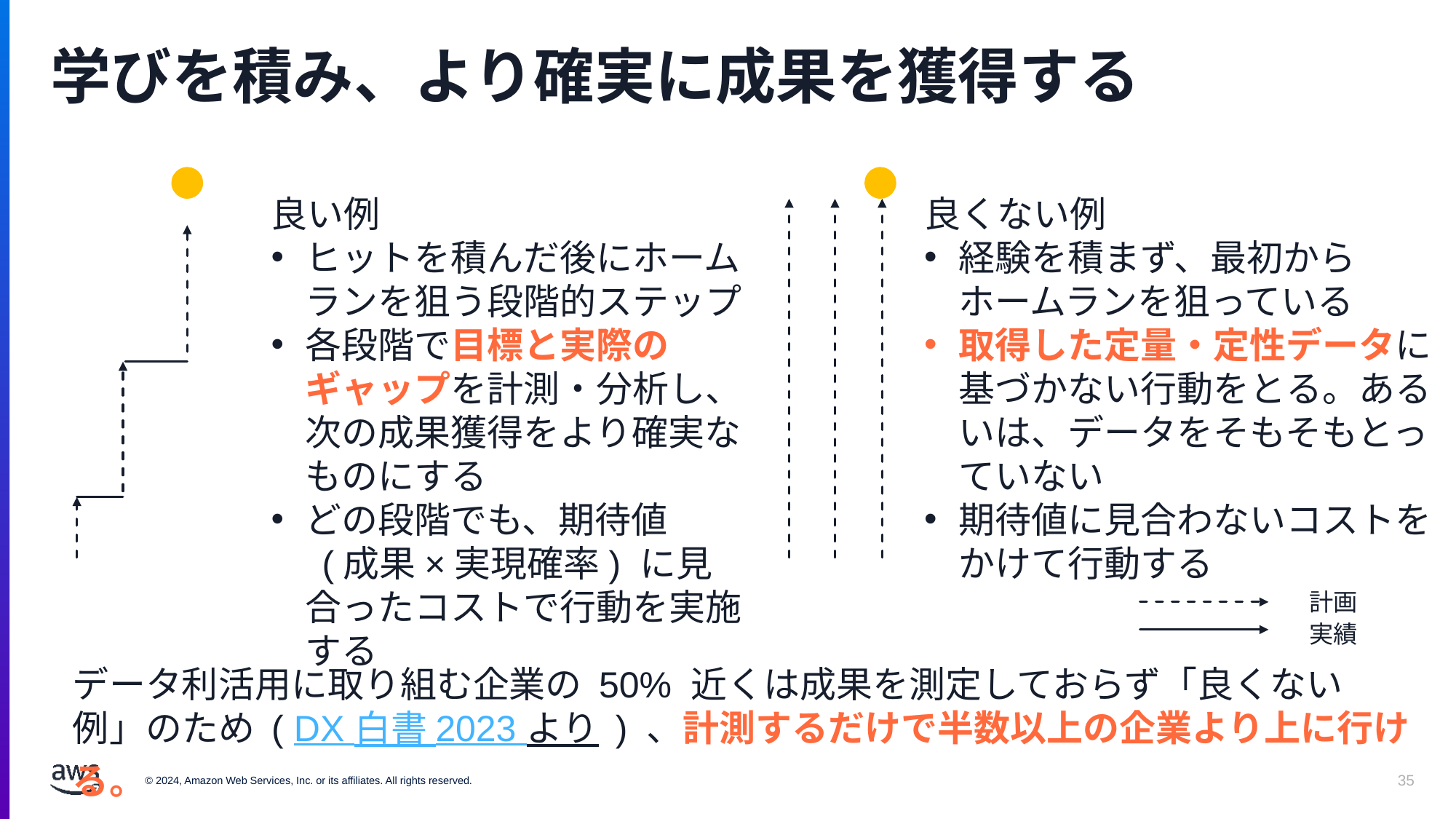

# 学びを積み、より確実に成果を獲得する

良い例
ヒットを積んだ後にホームランを狙う段階的ステップ
各段階で目標と実際のギャップを計測・分析し、次の成果獲得をより確実なものにする
どの段階でも、期待値
 (成果×実現確率) に見合ったコストで行動を実施する
良くない例
経験を積まず、最初から
ホームランを狙っている
取得した定量・定性データに基づかない行動をとる。あるいは、データをそもそもとっていない
期待値に見合わないコストをかけて行動する
計画
実績
データ利活用に取り組む企業の 50% 近くは成果を測定しておらず「良くない例」のため ( DX 白書 2023 より ) 、計測するだけで半数以上の企業より上に行ける。
35